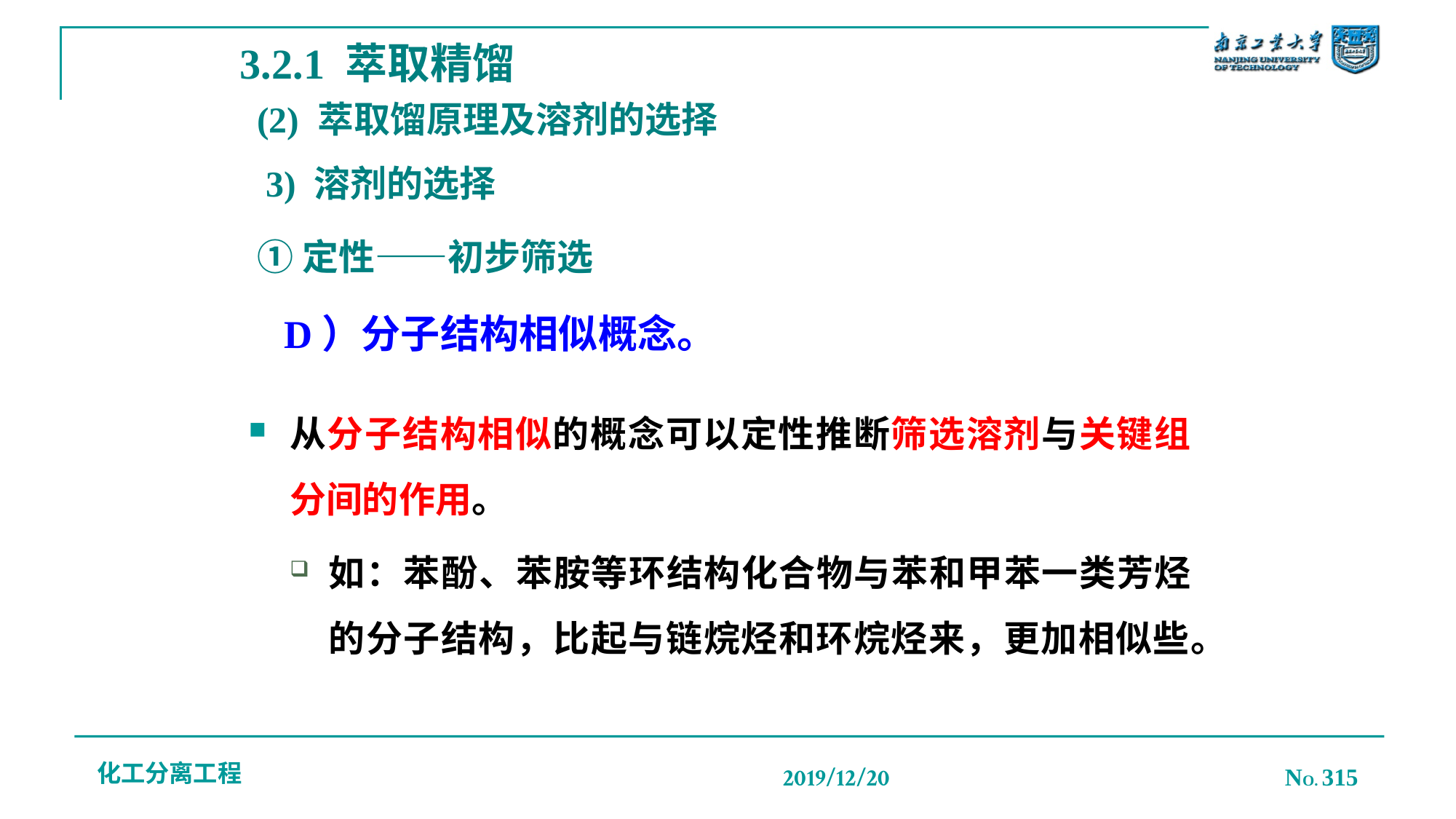

3.2.1 萃取精馏
(2) 萃取馏原理及溶剂的选择
3) 溶剂的选择
①定性——初步筛选

# D）分子结构相似概念。
从分子结构相似的概念可以定性推断筛选溶剂与关键组分间的作用。
如：苯酚、苯胺等环结构化合物与苯和甲苯一类芳烃的分子结构，比起与链烷烃和环烷烃来，更加相似些。

化工分离工程
NO. 315
2019/12/20